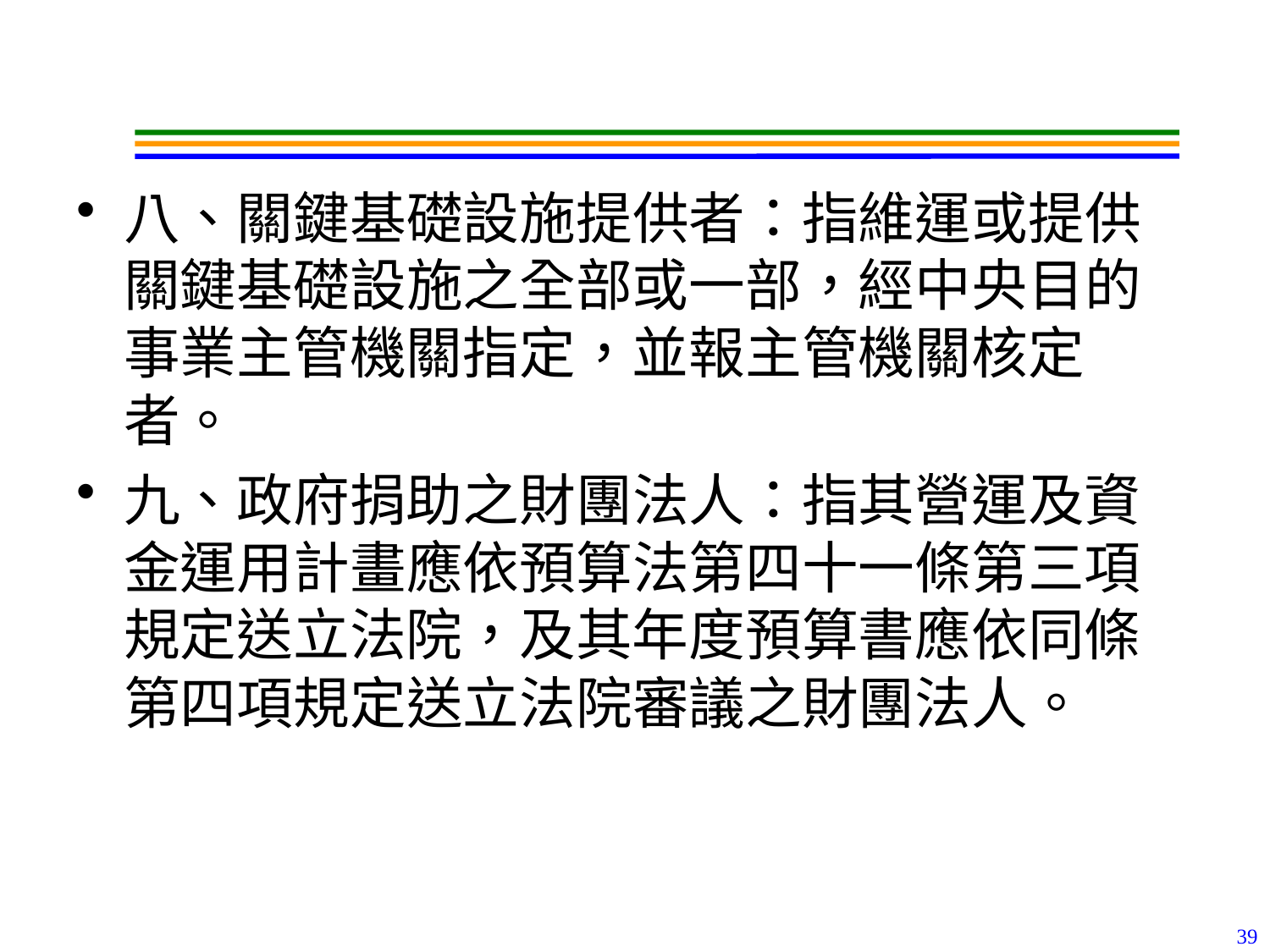

#
八、關鍵基礎設施提供者：指維運或提供關鍵基礎設施之全部或一部，經中央目的事業主管機關指定，並報主管機關核定者。
九、政府捐助之財團法人：指其營運及資金運用計畫應依預算法第四十一條第三項規定送立法院，及其年度預算書應依同條第四項規定送立法院審議之財團法人。
39